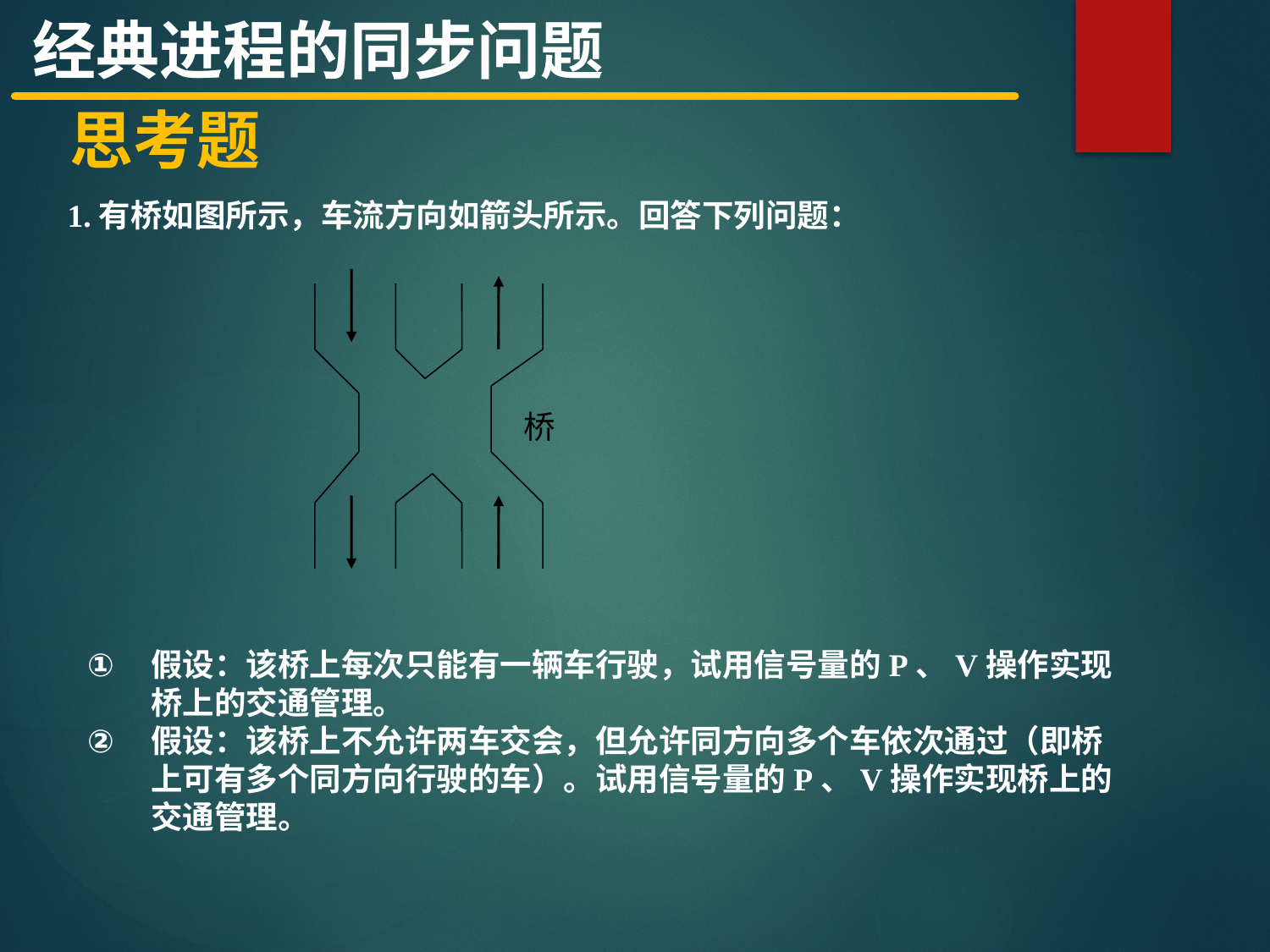

经典进程的同步问题
思考题
1.有桥如图所示，车流方向如箭头所示。回答下列问题：

桥

假设：该桥上每次只能有一辆车行驶，试用信号量的P、V操作实现桥上的交通管理。
假设：该桥上不允许两车交会，但允许同方向多个车依次通过（即桥上可有多个同方向行驶的车）。试用信号量的P、V操作实现桥上的交通管理。